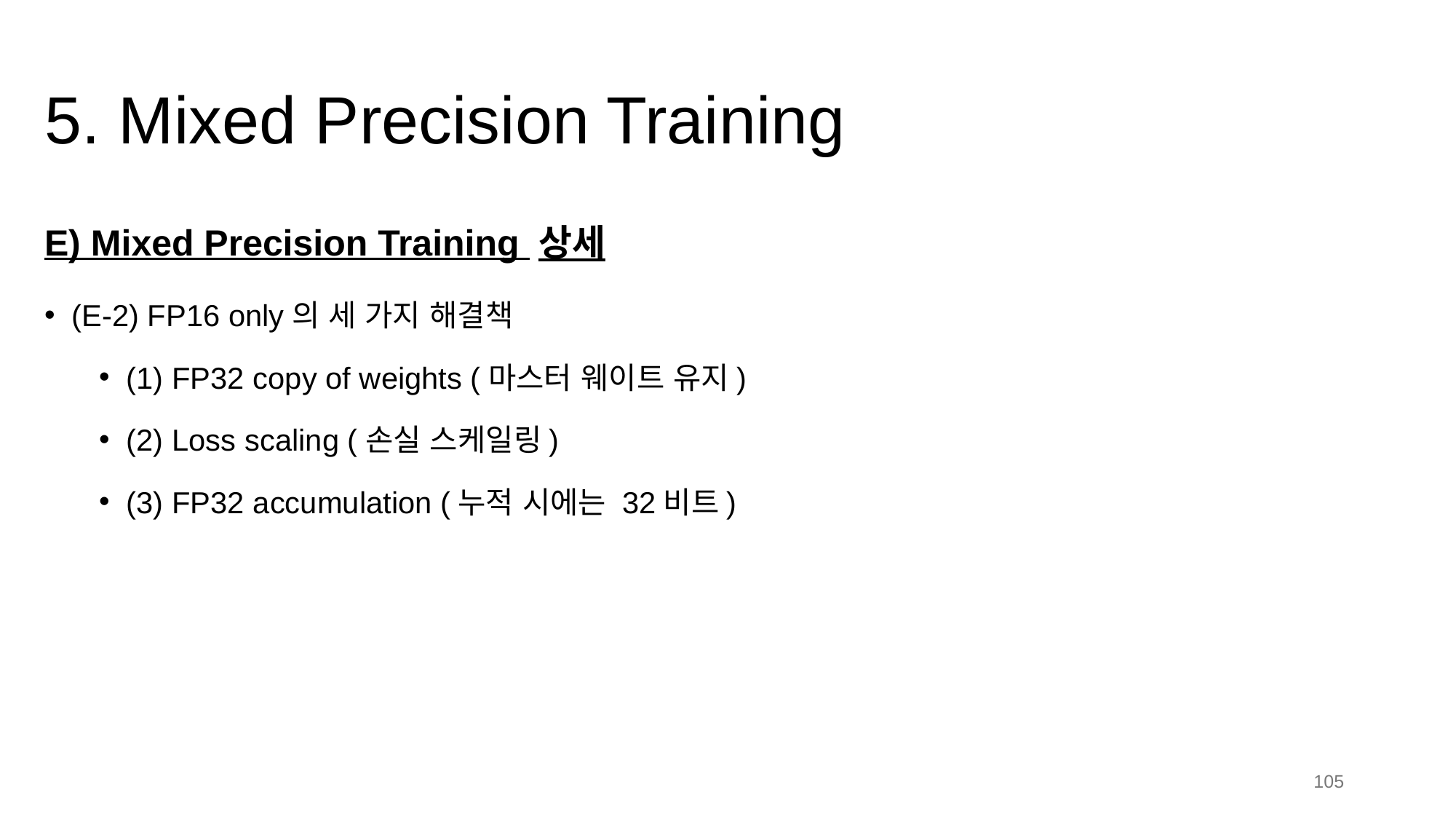

# 5. Mixed Precision Training
E) Mixed Precision Training 상세
(E-2) FP16 only의 세 가지 해결책
(1) FP32 copy of weights (마스터 웨이트 유지)
(2) Loss scaling (손실 스케일링)
(3) FP32 accumulation (누적 시에는 32비트)

105